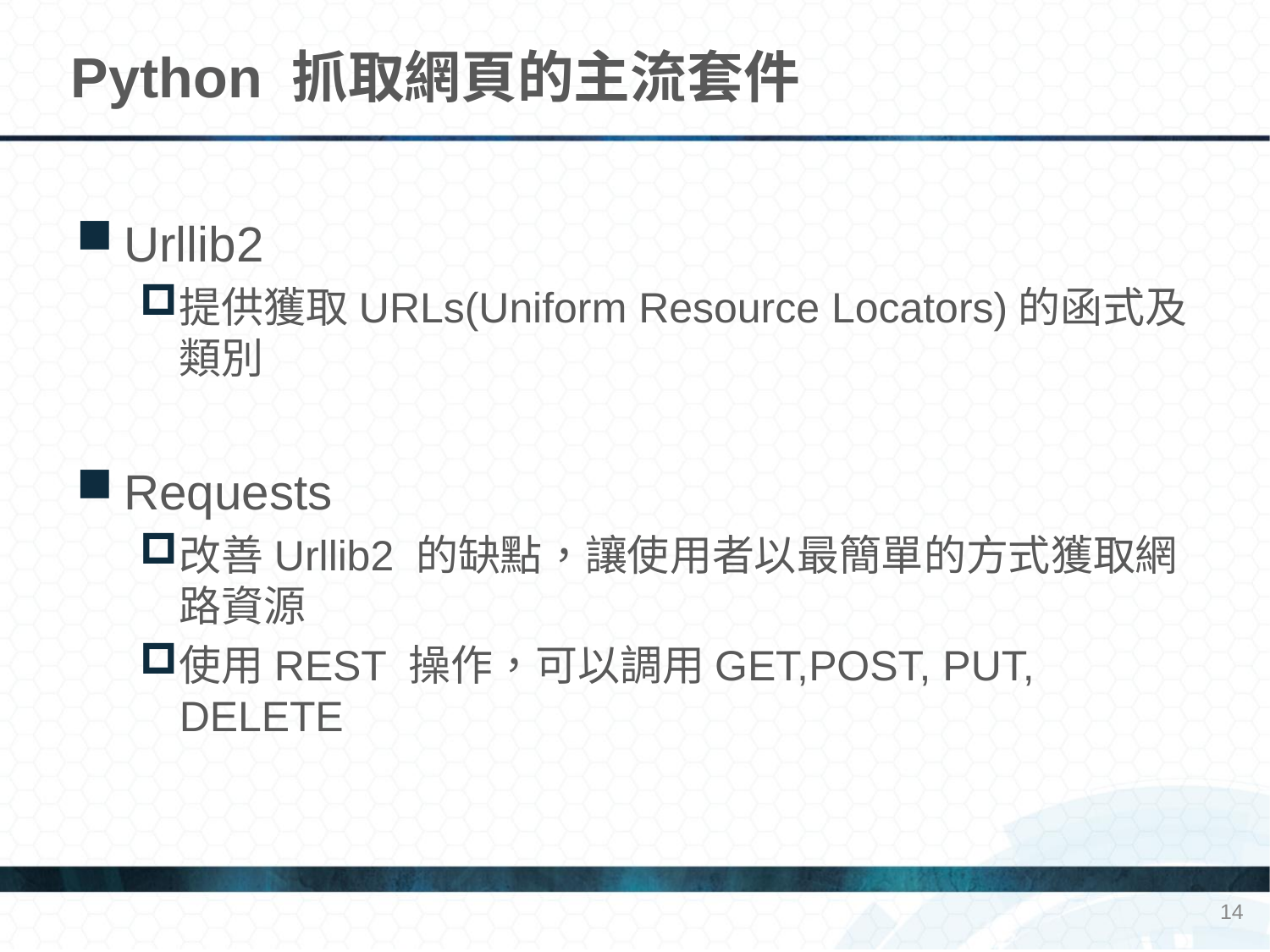

# Python 抓取網頁的主流套件
Urllib2
提供獲取URLs(Uniform Resource Locators)的函式及類別

Requests
改善Urllib2 的缺點，讓使用者以最簡單的方式獲取網路資源
使用REST 操作，可以調用GET,POST, PUT, DELETE
14